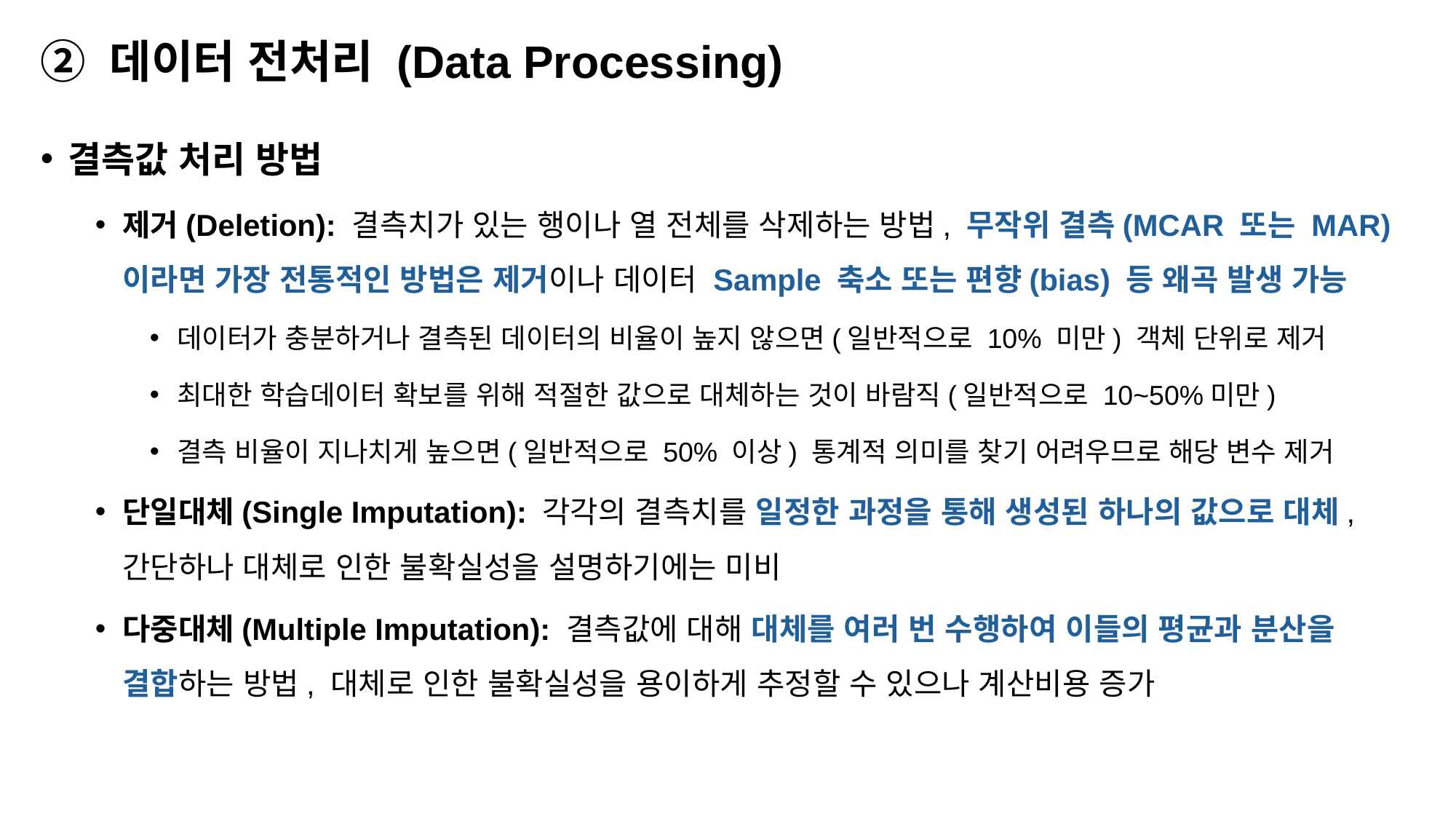

# ② 데이터 전처리 (Data Processing)
결측값 처리 방법
제거(Deletion): 결측치가 있는 행이나 열 전체를 삭제하는 방법, 무작위 결측(MCAR 또는 MAR)이라면 가장 전통적인 방법은 제거이나 데이터 Sample 축소 또는 편향(bias) 등 왜곡 발생 가능
데이터가 충분하거나 결측된 데이터의 비율이 높지 않으면(일반적으로 10% 미만) 객체 단위로 제거
최대한 학습데이터 확보를 위해 적절한 값으로 대체하는 것이 바람직(일반적으로 10~50%미만)
결측 비율이 지나치게 높으면(일반적으로 50% 이상) 통계적 의미를 찾기 어려우므로 해당 변수 제거
단일대체(Single Imputation): 각각의 결측치를 일정한 과정을 통해 생성된 하나의 값으로 대체, 간단하나 대체로 인한 불확실성을 설명하기에는 미비
다중대체(Multiple Imputation): 결측값에 대해 대체를 여러 번 수행하여 이들의 평균과 분산을 결합하는 방법, 대체로 인한 불확실성을 용이하게 추정할 수 있으나 계산비용 증가